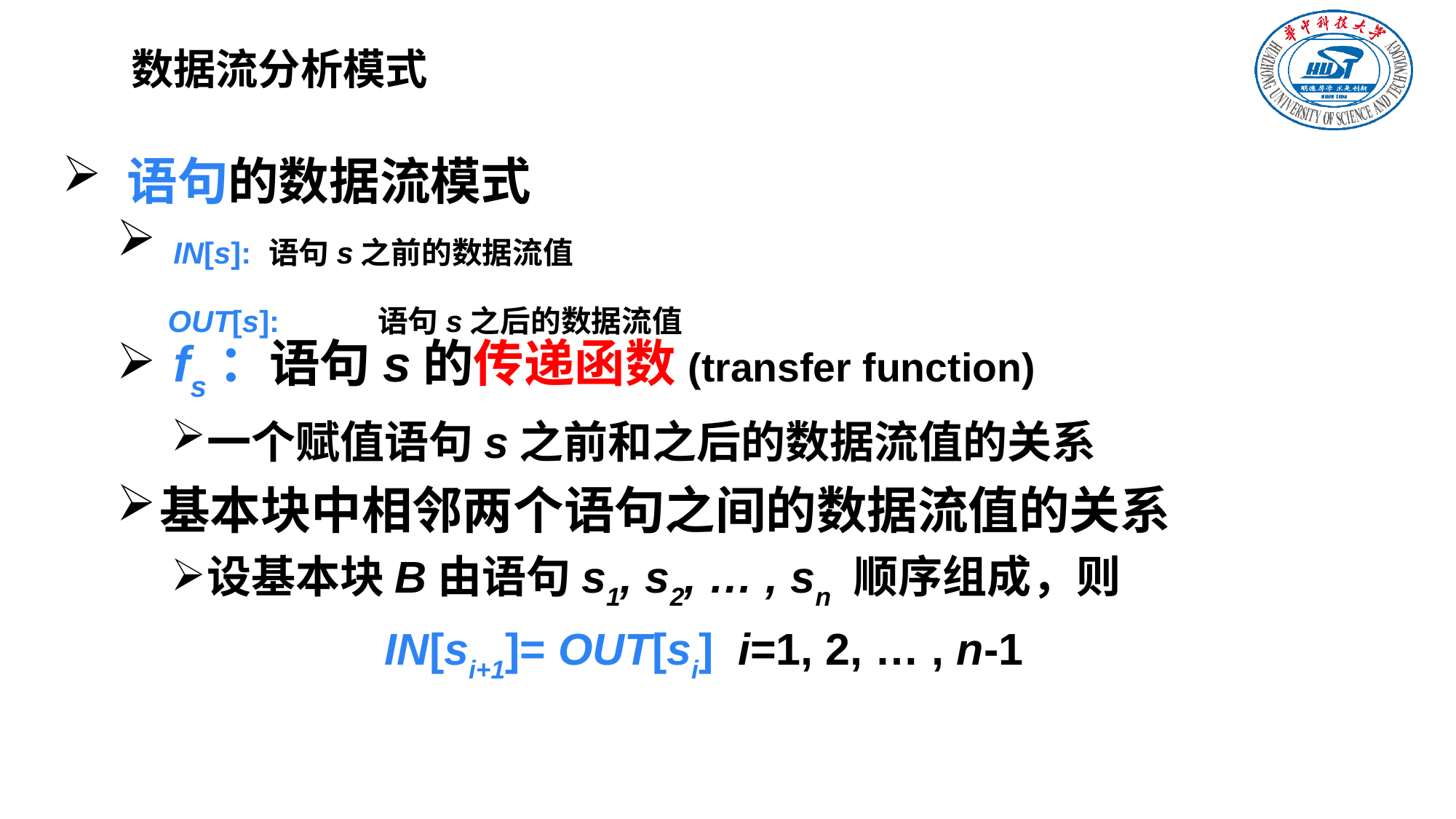

# 数据流分析模式
 语句的数据流模式
 IN[s]:	语句s之前的数据流值
	 OUT[s]:	语句s之后的数据流值
 fs：语句s的传递函数(transfer function)
一个赋值语句s之前和之后的数据流值的关系
基本块中相邻两个语句之间的数据流值的关系
设基本块B由语句s1, s2, … , sn 顺序组成，则
                  IN[si+1]= OUT[si]  i=1, 2, … , n-1